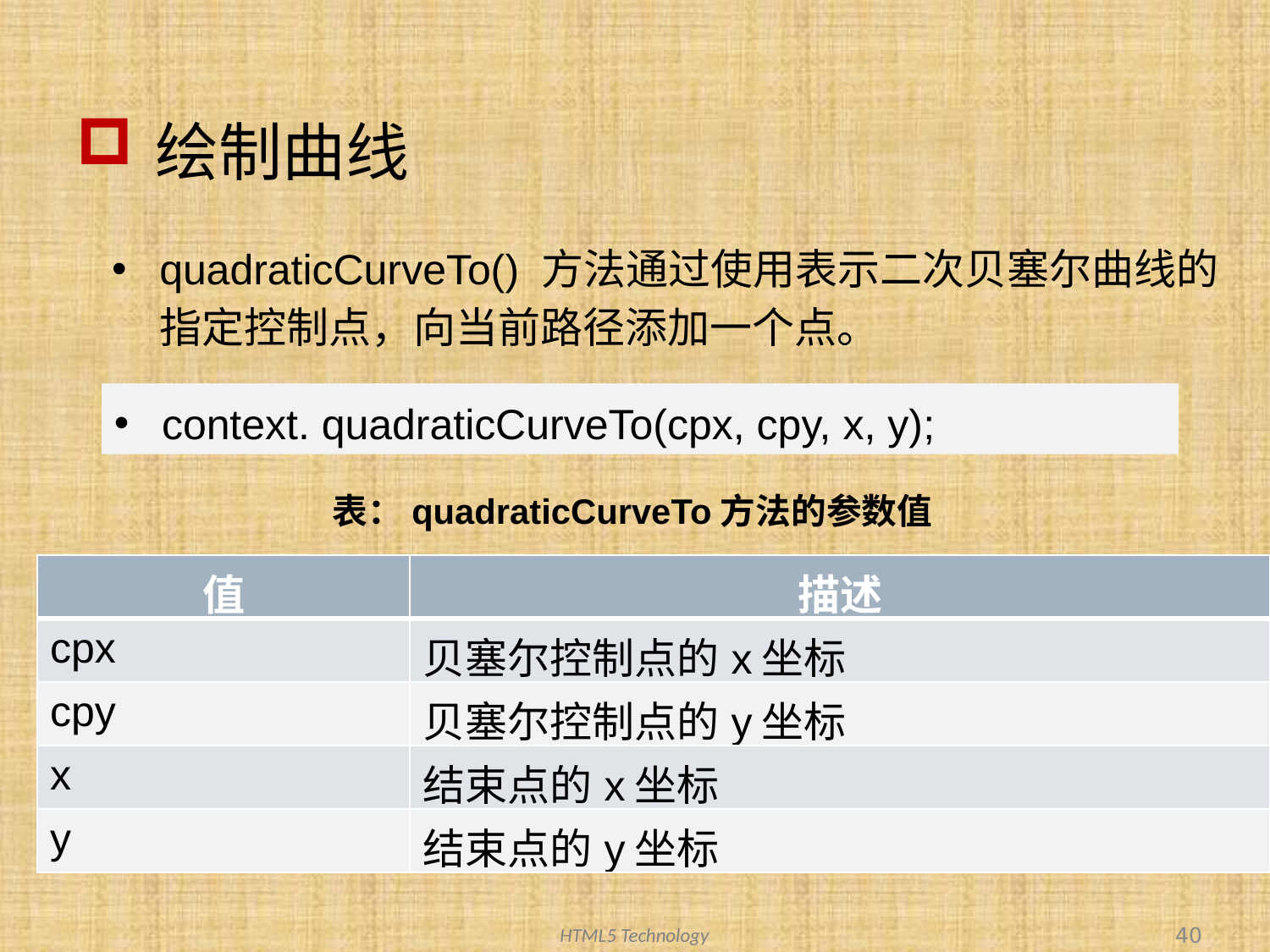

# 绘制曲线
quadraticCurveTo() 方法通过使用表示二次贝塞尔曲线的指定控制点，向当前路径添加一个点。
context. quadraticCurveTo(cpx, cpy, x, y);
表：quadraticCurveTo方法的参数值
| 值 | 描述 |
| --- | --- |
| cpx | 贝塞尔控制点的x坐标 |
| cpy | 贝塞尔控制点的y坐标 |
| x | 结束点的x坐标 |
| y | 结束点的y坐标 |
40
HTML5 Technology